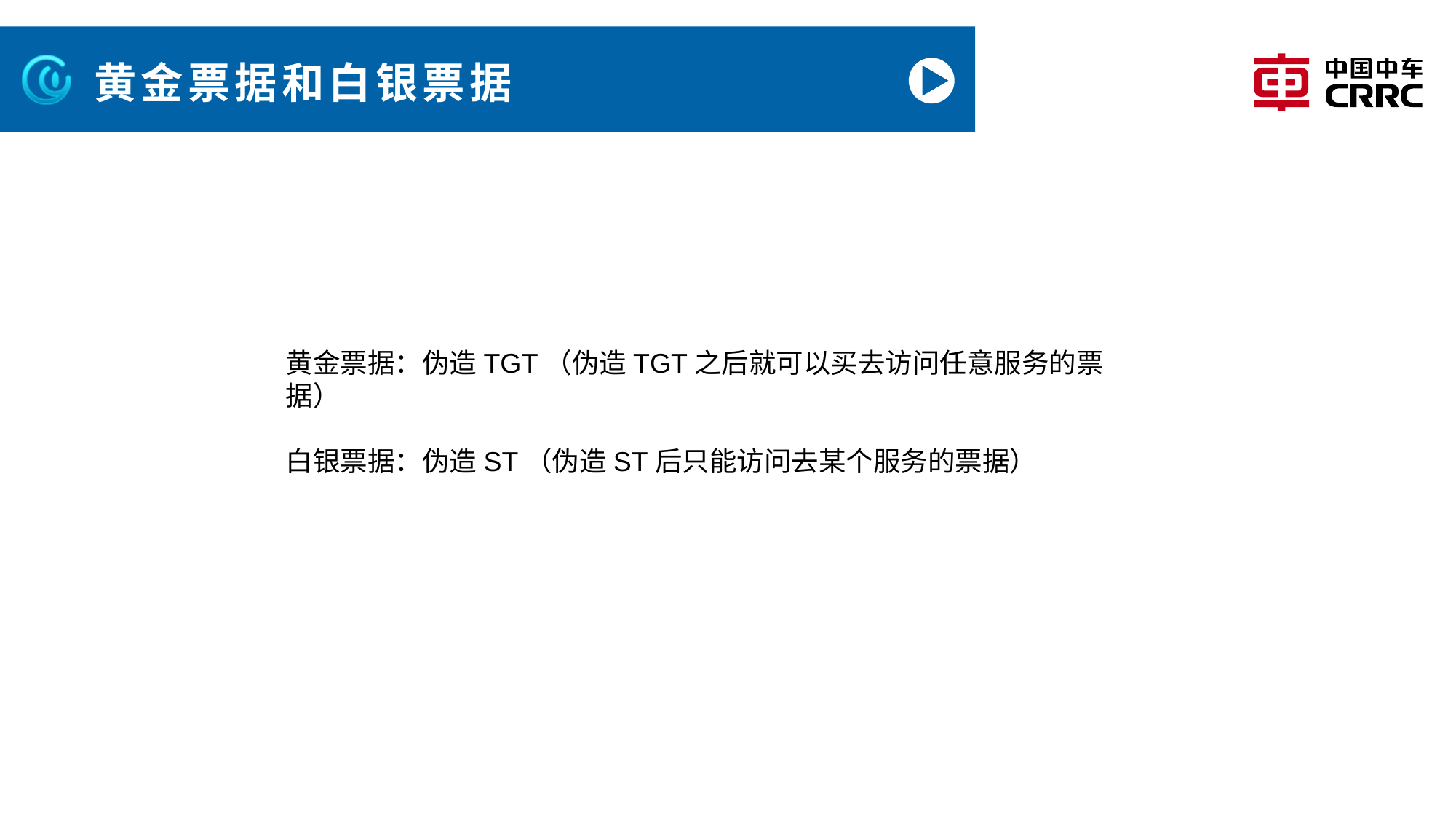

# 黄金票据和白银票据
黄金票据：伪造TGT（伪造TGT之后就可以买去访问任意服务的票据）

白银票据：伪造ST（伪造ST后只能访问去某个服务的票据）
95